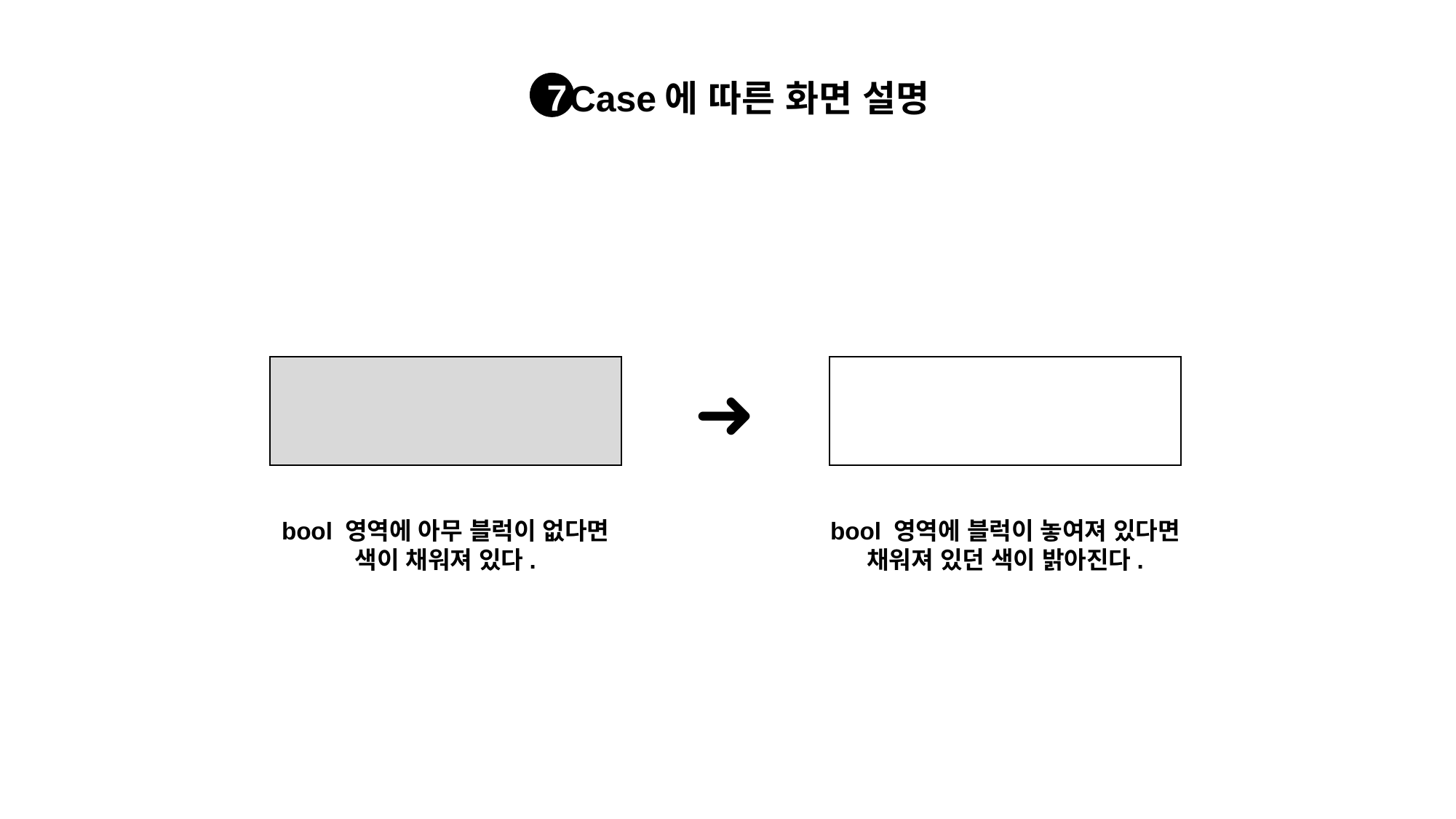

Case에 따른 화면 설명
7

➜
bool 영역에 아무 블럭이 없다면
색이 채워져 있다.
bool 영역에 블럭이 놓여져 있다면
채워져 있던 색이 밝아진다.